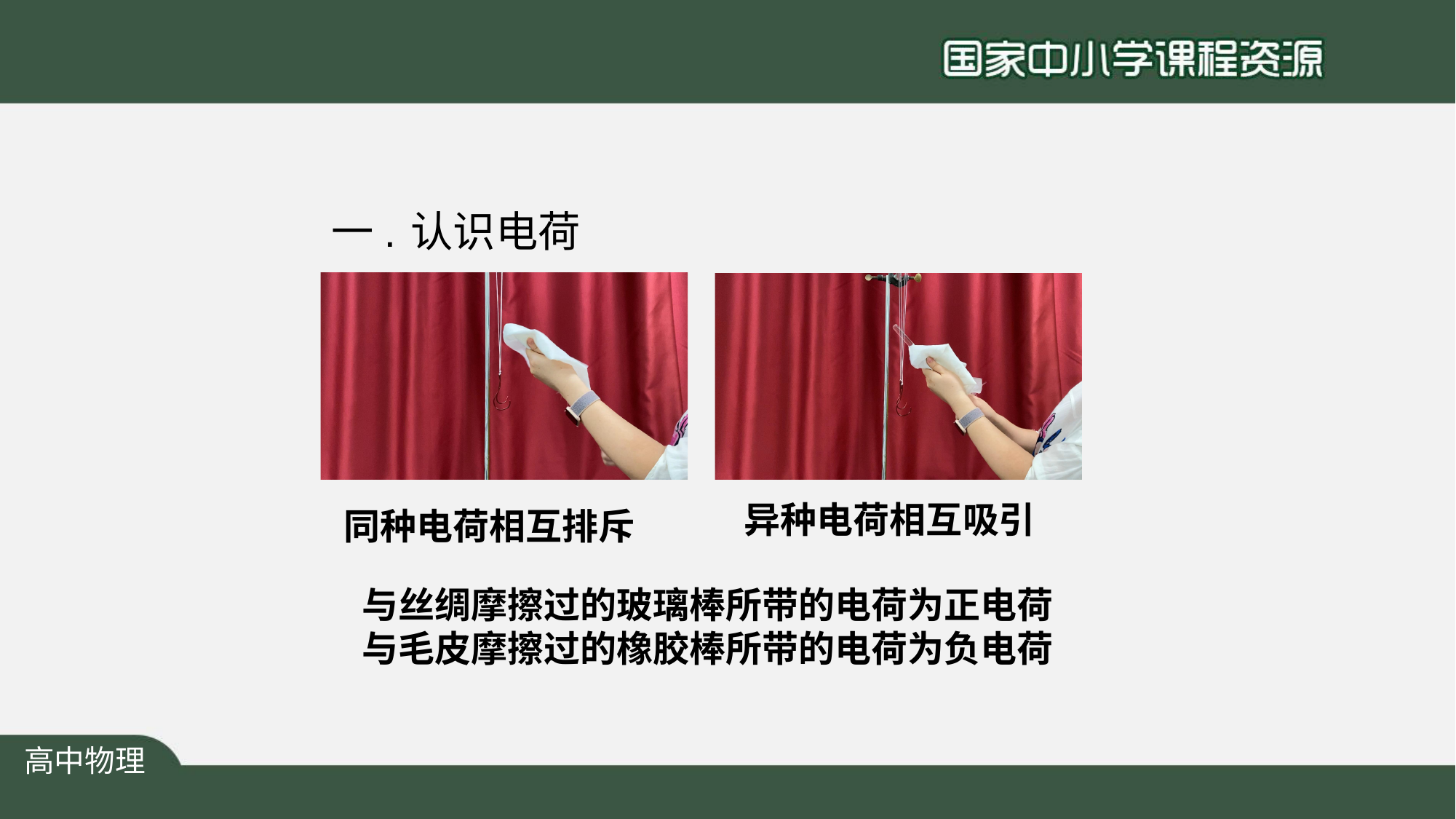

# 一.	认识电荷

异种电荷相互吸引
同种电荷相互排斥
与丝绸摩擦过的玻璃棒所带的电荷为正电荷 与毛皮摩擦过的橡胶棒所带的电荷为负电荷
高中物理